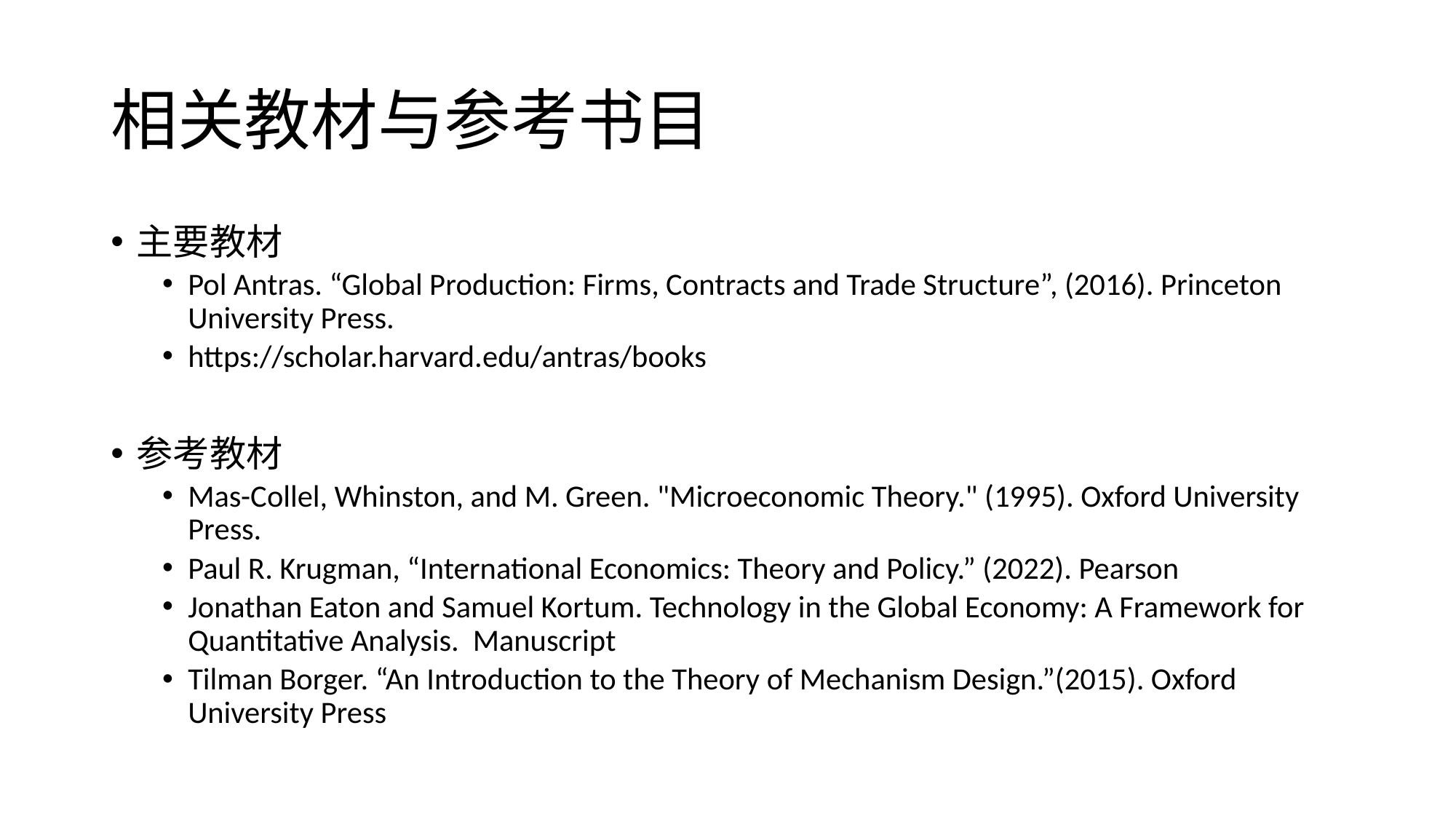

# 相关教材与参考书目
主要教材
Pol Antras. “Global Production: Firms, Contracts and Trade Structure”, (2016). Princeton University Press.
https://scholar.harvard.edu/antras/books

参考教材
Mas-Collel, Whinston, and M. Green. "Microeconomic Theory." (1995). Oxford University Press.
Paul R. Krugman, “International Economics: Theory and Policy.” (2022). Pearson
Jonathan Eaton and Samuel Kortum. Technology in the Global Economy: A Framework for Quantitative Analysis.  Manuscript
Tilman Borger. “An Introduction to the Theory of Mechanism Design.”(2015). Oxford University Press